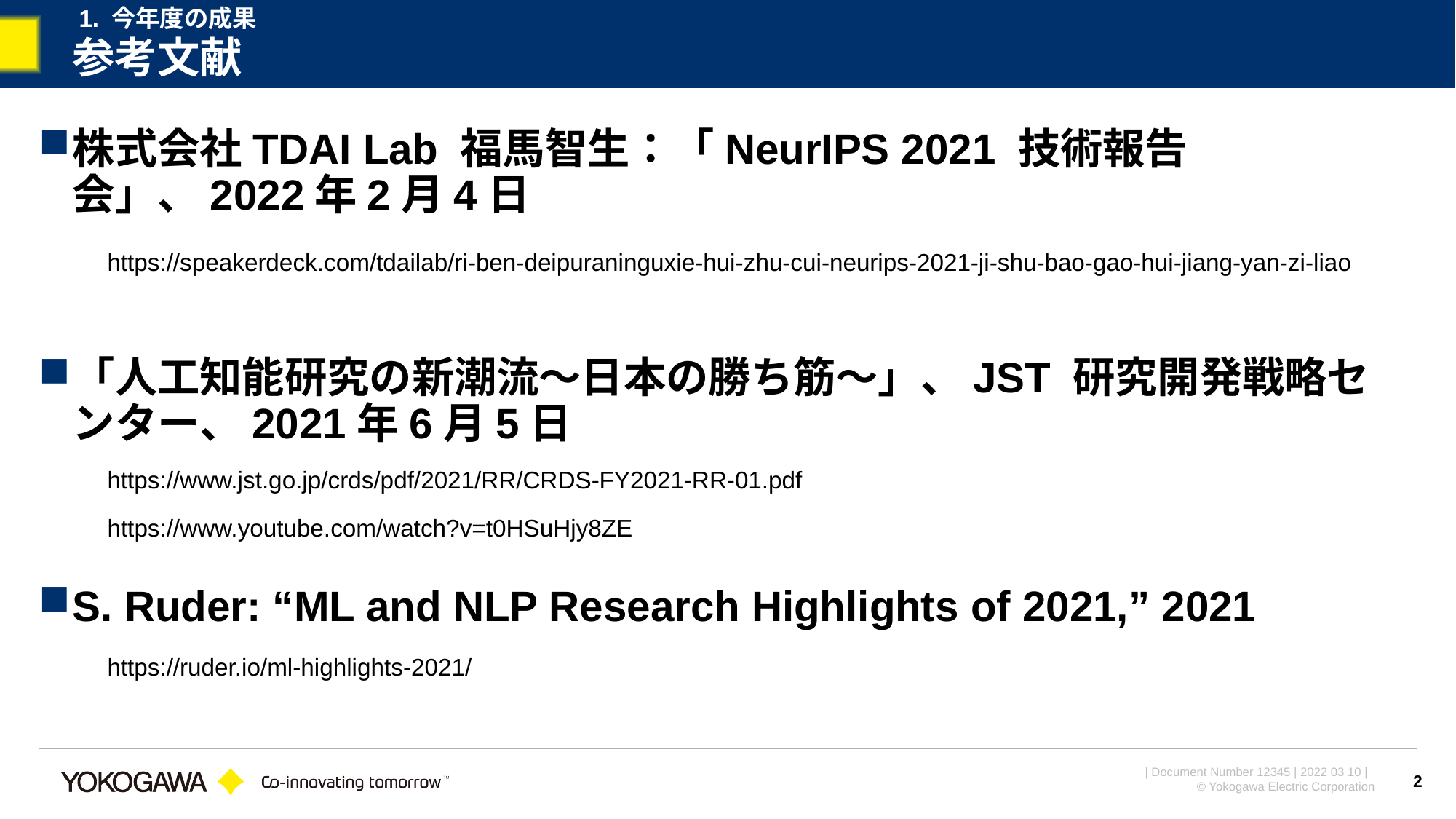

1. 今年度の成果
# 参考文献
株式会社TDAI Lab 福馬智生：「NeurIPS 2021 技術報告会」、2022年2月4日

「人工知能研究の新潮流～日本の勝ち筋～」、JST 研究開発戦略センター、2021年6月5日

S. Ruder: “ML and NLP Research Highlights of 2021,” 2021
https://speakerdeck.com/tdailab/ri-ben-deipuraninguxie-hui-zhu-cui-neurips-2021-ji-shu-bao-gao-hui-jiang-yan-zi-liao
https://www.jst.go.jp/crds/pdf/2021/RR/CRDS-FY2021-RR-01.pdf
https://www.youtube.com/watch?v=t0HSuHjy8ZE
https://ruder.io/ml-highlights-2021/
2